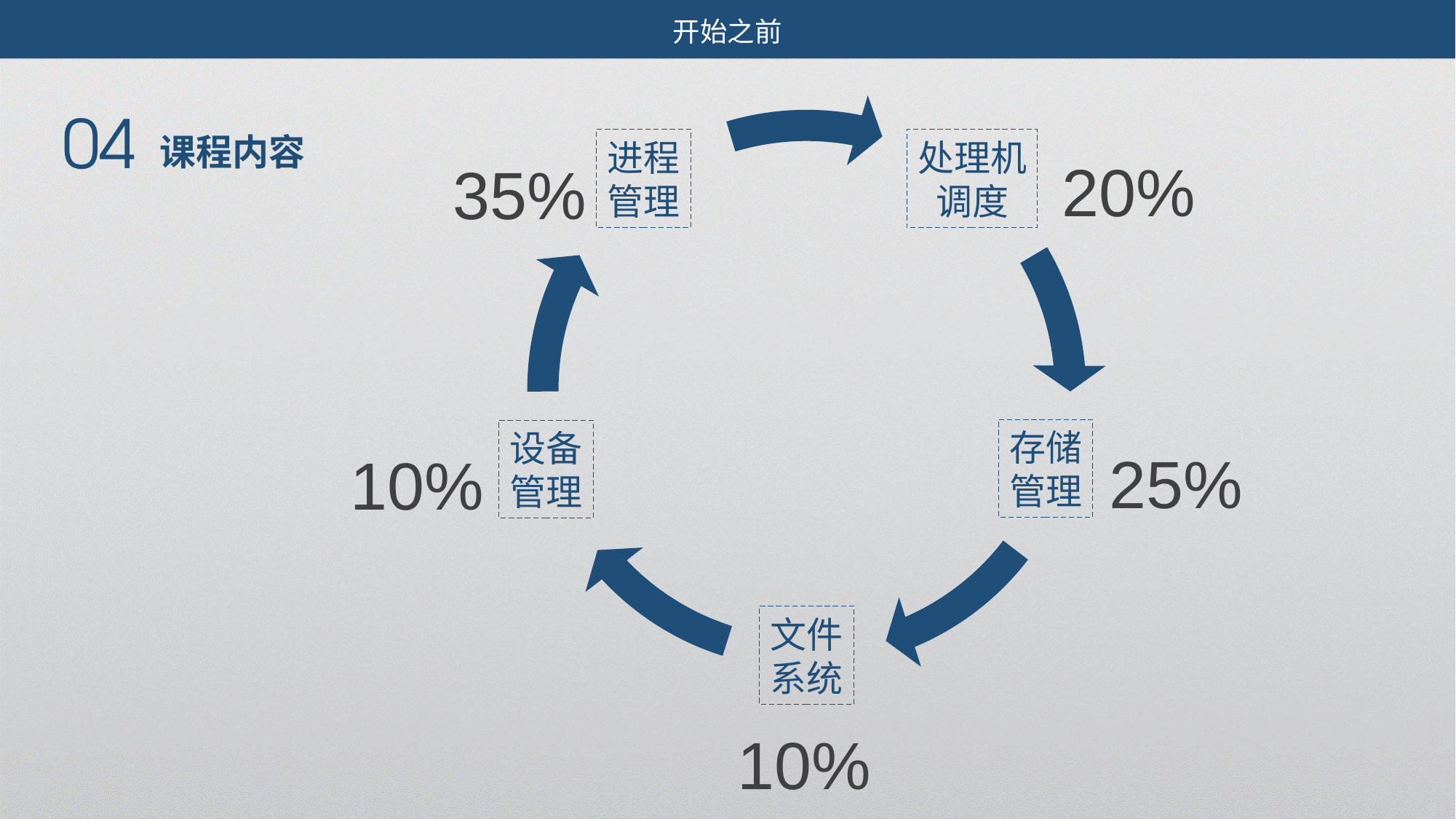

开始之前

20%
进程
管理
处理机
调度
35%

存储
管理
设备
管理
25%
10%

文件
系统
10%
04
课程内容